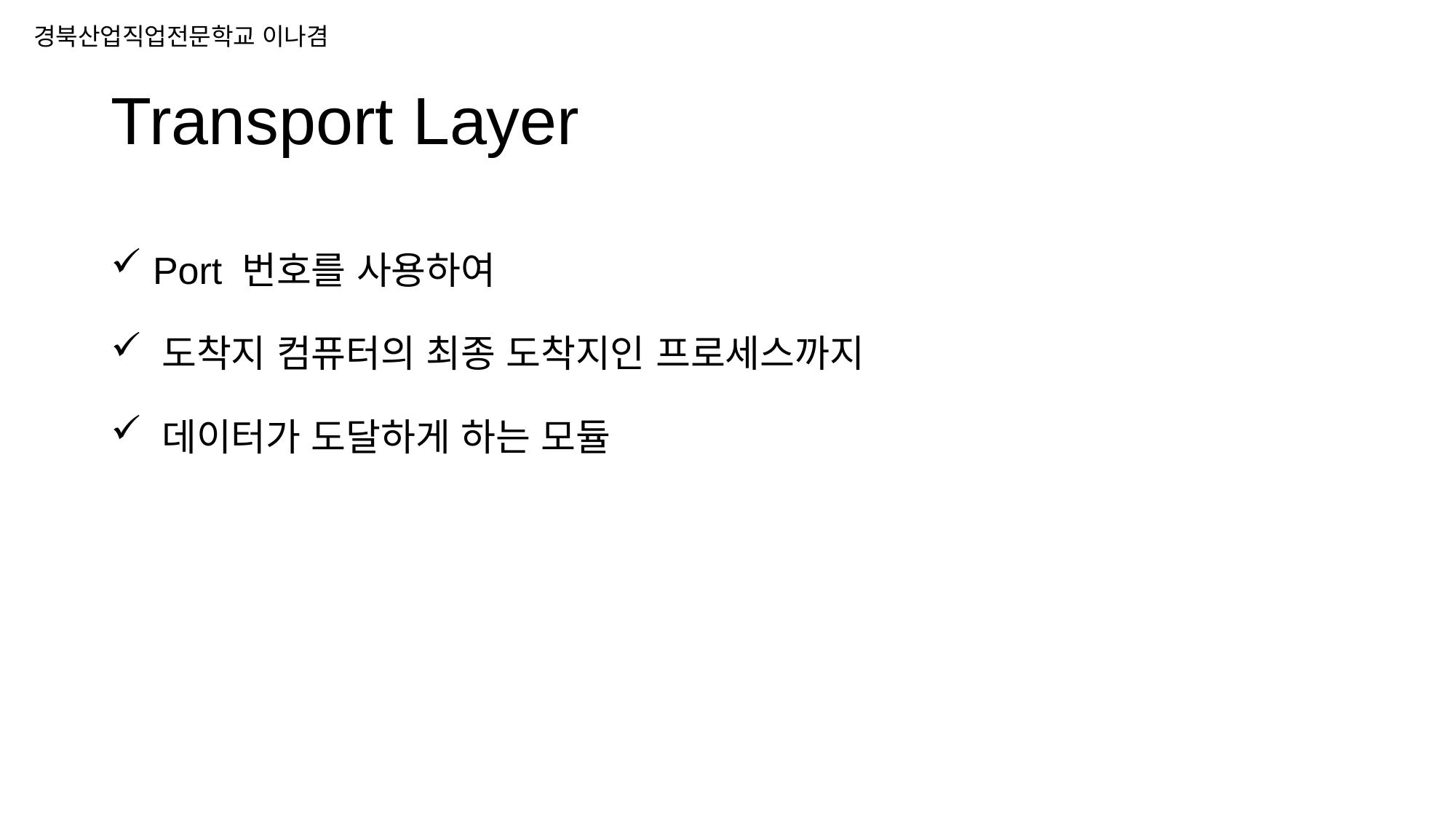

# Transport Layer
 Port 번호를 사용하여
 도착지 컴퓨터의 최종 도착지인 프로세스까지
 데이터가 도달하게 하는 모듈